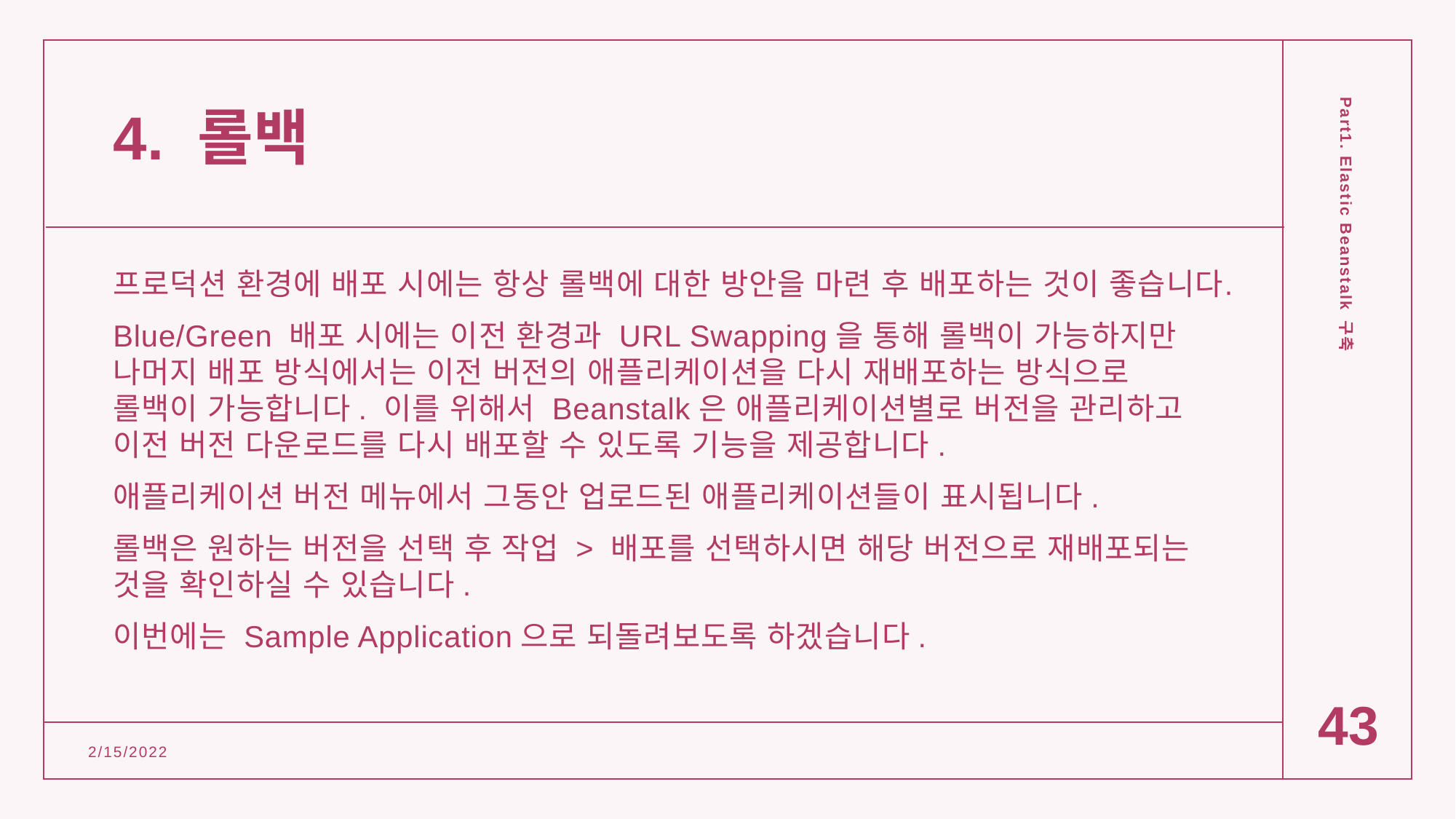

# 4. 롤백
프로덕션 환경에 배포 시에는 항상 롤백에 대한 방안을 마련 후 배포하는 것이 좋습니다.
Blue/Green 배포 시에는 이전 환경과 URL Swapping을 통해 롤백이 가능하지만 나머지 배포 방식에서는 이전 버전의 애플리케이션을 다시 재배포하는 방식으로 롤백이 가능합니다. 이를 위해서 Beanstalk은 애플리케이션별로 버전을 관리하고 이전 버전 다운로드를 다시 배포할 수 있도록 기능을 제공합니다.
애플리케이션 버전 메뉴에서 그동안 업로드된 애플리케이션들이 표시됩니다.
롤백은 원하는 버전을 선택 후 작업 > 배포를 선택하시면 해당 버전으로 재배포되는 것을 확인하실 수 있습니다.
이번에는 Sample Application으로 되돌려보도록 하겠습니다.
Part1. Elastic Beanstalk 구축
43
2/15/2022